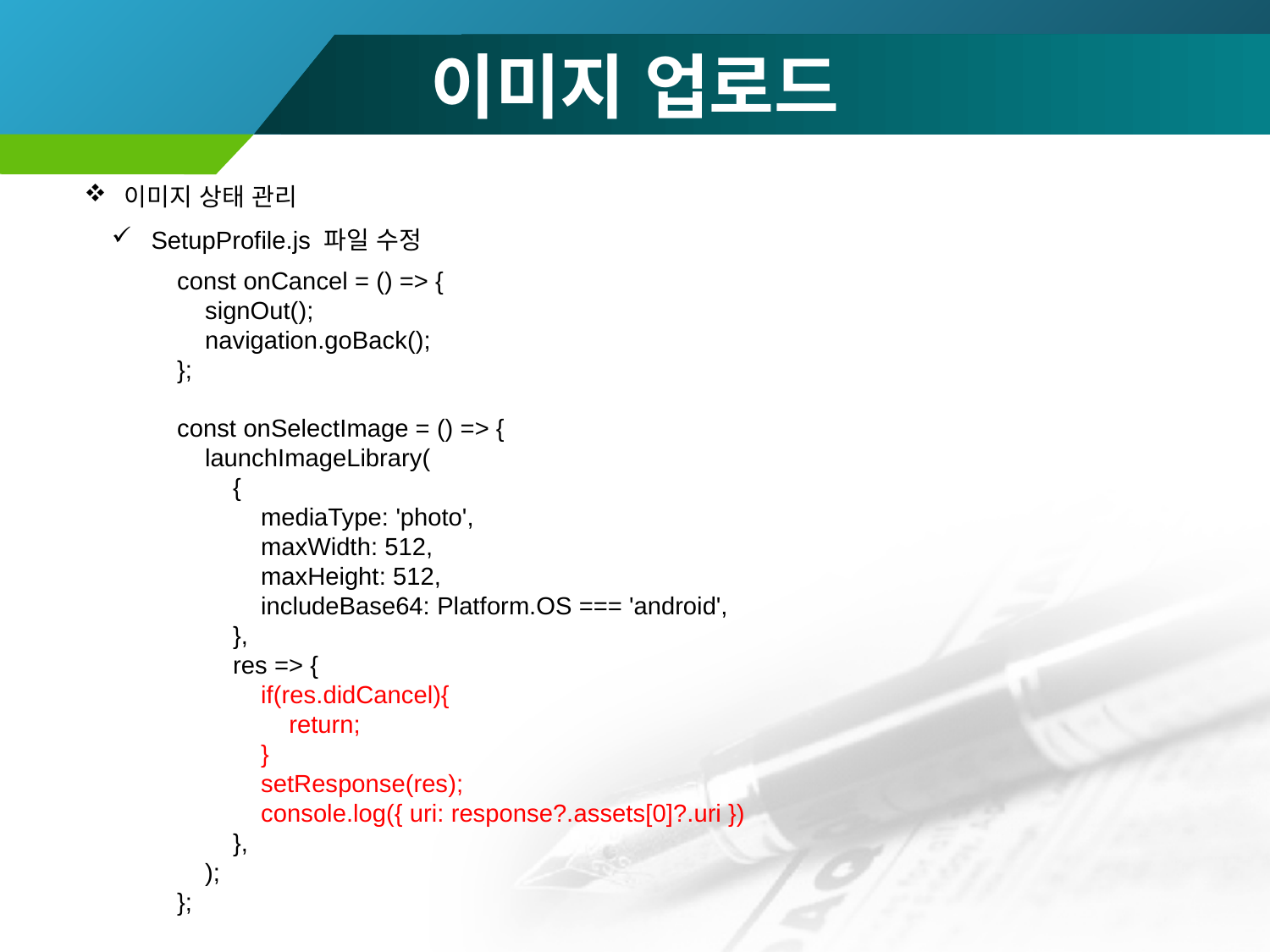

# 이미지 업로드
이미지 상태 관리
SetupProfile.js 파일 수정
    const onCancel = () => {
        signOut();
        navigation.goBack();
    };

    const onSelectImage = () => {
        launchImageLibrary(
            {
                mediaType: 'photo',
                maxWidth: 512,
                maxHeight: 512,
                includeBase64: Platform.OS === 'android',
            },
            res => {
                if(res.didCancel){
                    return;
                }
                setResponse(res);
                console.log({ uri: response?.assets[0]?.uri })
            },
        );
    };